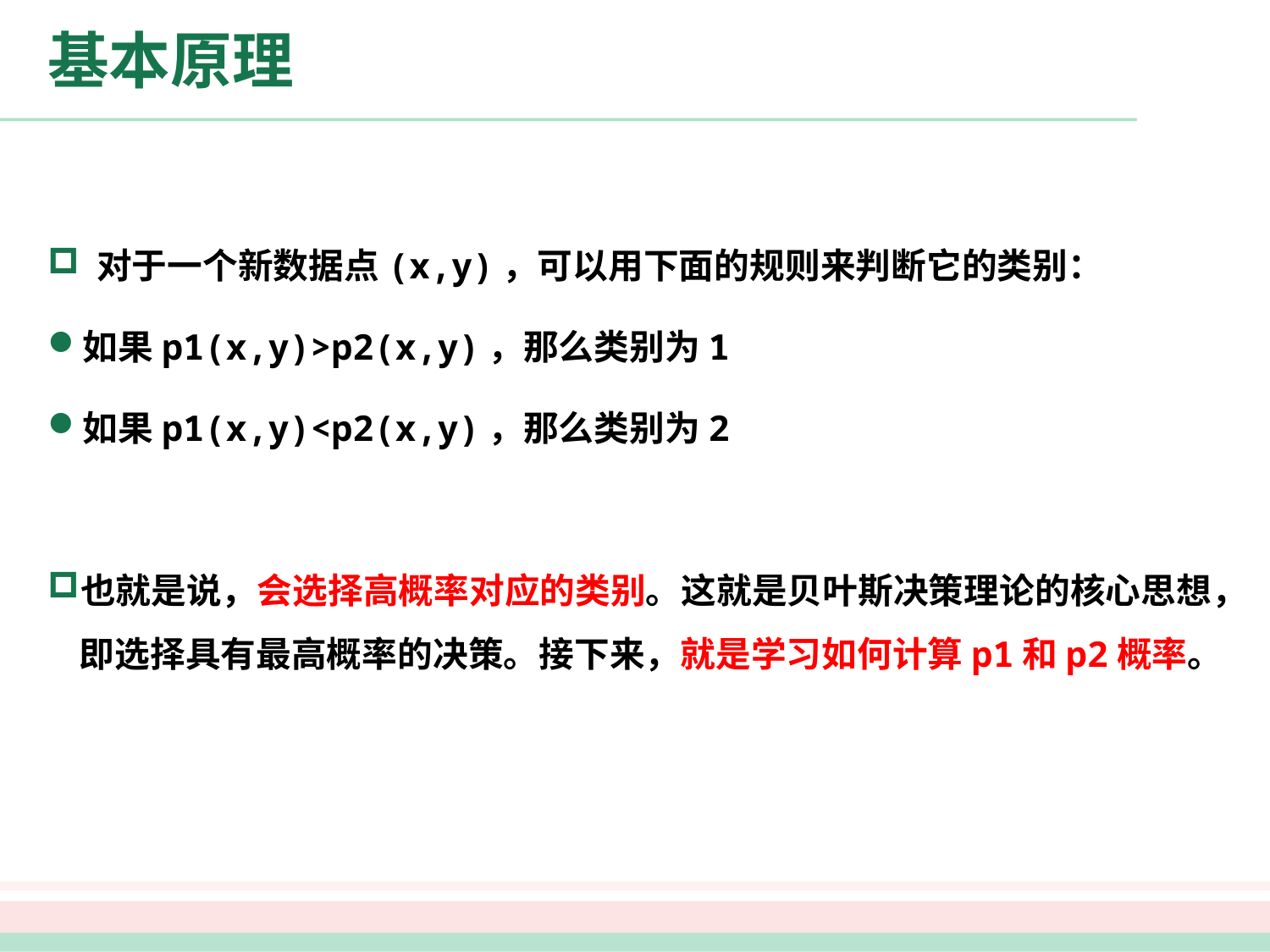

# 基本原理
 对于一个新数据点(x,y)，可以用下面的规则来判断它的类别：
如果p1(x,y)>p2(x,y)，那么类别为1
如果p1(x,y)<p2(x,y)，那么类别为2

也就是说，会选择高概率对应的类别。这就是贝叶斯决策理论的核心思想，即选择具有最高概率的决策。接下来，就是学习如何计算p1和p2概率。